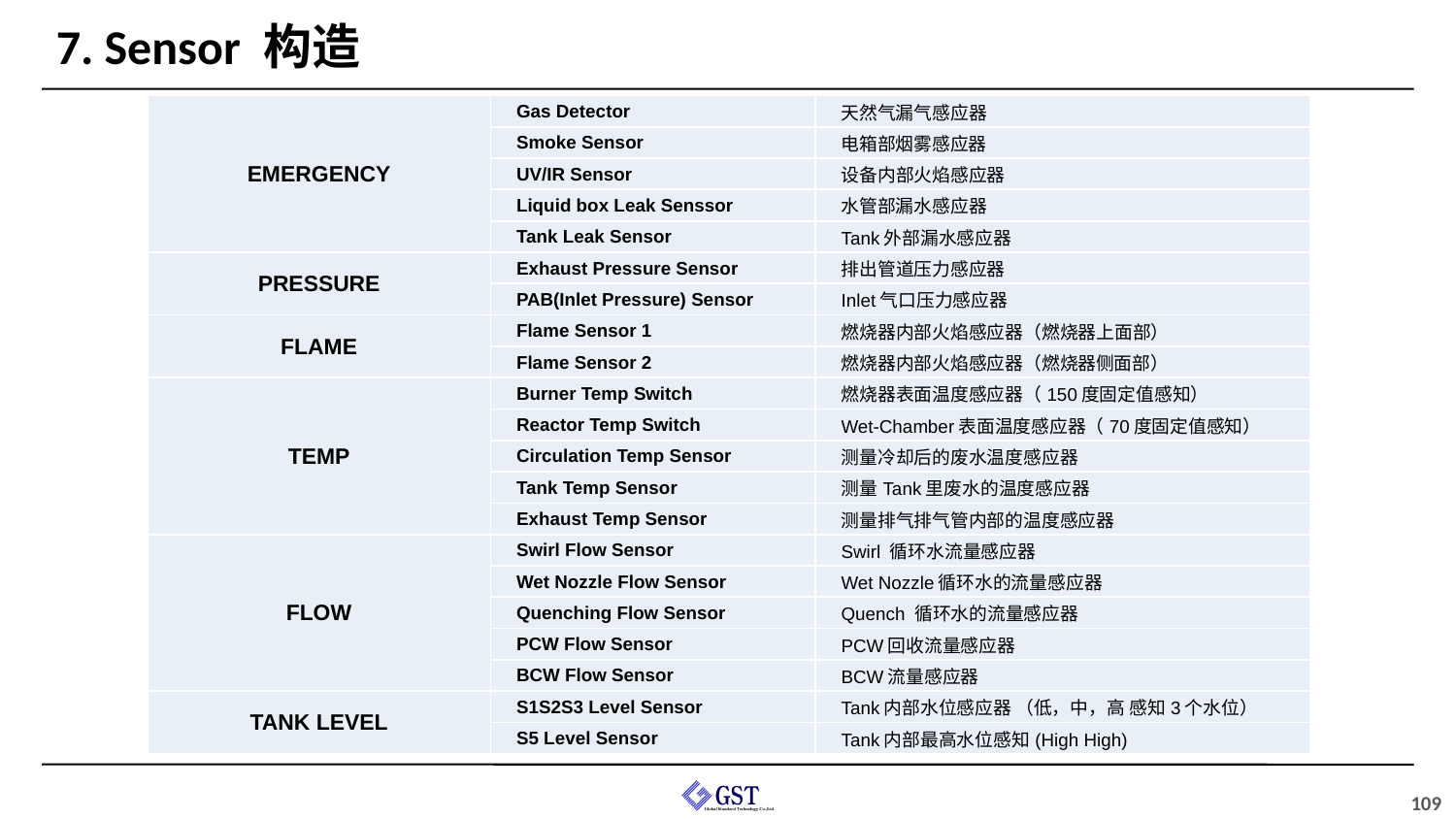

# 7. Sensor 构造
| EMERGENCY | Gas Detector | 天然气漏气感应器 |
| --- | --- | --- |
|  | Smoke Sensor | 电箱部烟雾感应器 |
|  | UV/IR Sensor | 设备内部火焰感应器 |
|  | Liquid box Leak Senssor | 水管部漏水感应器 |
|  | Tank Leak Sensor | Tank外部漏水感应器 |
| PRESSURE | Exhaust Pressure Sensor | 排出管道压力感应器 |
|  | PAB(Inlet Pressure) Sensor | Inlet气口压力感应器 |
| FLAME | Flame Sensor 1 | 燃烧器内部火焰感应器（燃烧器上面部） |
|  | Flame Sensor 2 | 燃烧器内部火焰感应器（燃烧器侧面部） |
| TEMP | Burner Temp Switch | 燃烧器表面温度感应器（150度固定值感知） |
|  | Reactor Temp Switch | Wet-Chamber表面温度感应器（70度固定值感知） |
|  | Circulation Temp Sensor | 测量冷却后的废水温度感应器 |
|  | Tank Temp Sensor | 测量Tank里废水的温度感应器 |
|  | Exhaust Temp Sensor | 测量排气排气管内部的温度感应器 |
| FLOW | Swirl Flow Sensor | Swirl 循环水流量感应器 |
|  | Wet Nozzle Flow Sensor | Wet Nozzle循环水的流量感应器 |
|  | Quenching Flow Sensor | Quench 循环水的流量感应器 |
|  | PCW Flow Sensor | PCW回收流量感应器 |
|  | BCW Flow Sensor | BCW流量感应器 |
| TANK LEVEL | S1S2S3 Level Sensor | Tank内部水位感应器 （低，中，高 感知3个水位） |
|  | S5 Level Sensor | Tank内部最高水位感知(High High) |
109